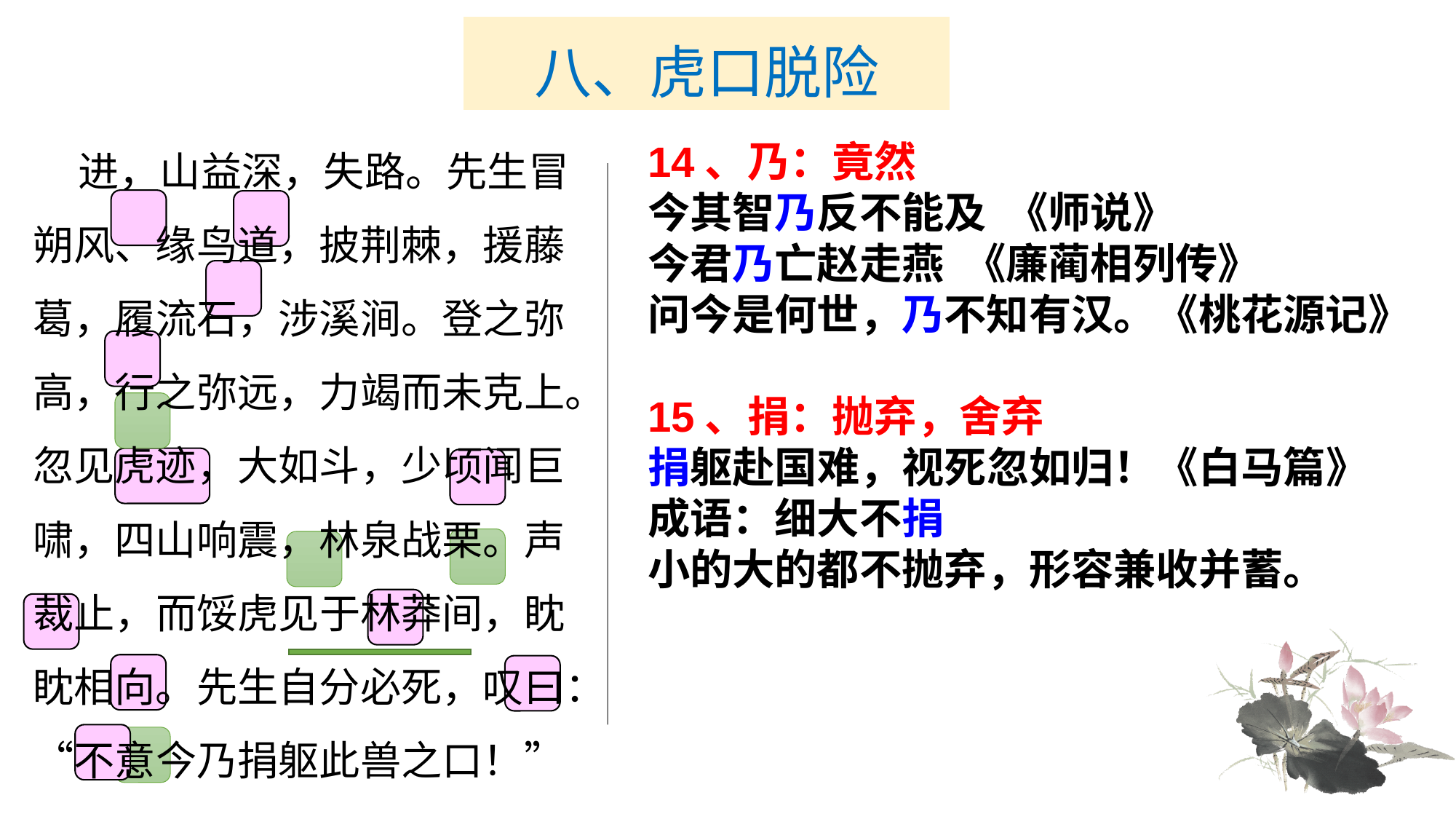

# 八、虎口脱险
    进，山益深，失路。先生冒朔风、缘鸟道，披荆棘，援藤葛，履流石，涉溪涧。登之弥高，行之弥远，力竭而未克上。忽见虎迹，大如斗，少顷闻巨啸，四山响震，林泉战栗。声裁止，而馁虎见于林莽间，眈眈相向。先生自分必死，叹曰：“不意今乃捐躯此兽之口！”
14、乃：竟然
今其智乃反不能及  《师说》
今君乃亡赵走燕  《廉蔺相列传》
问今是何世，乃不知有汉。《桃花源记》

15、捐：抛弃，舍弃
捐躯赴国难，视死忽如归！《白马篇》
成语：细大不捐
小的大的都不抛弃，形容兼收并蓄。